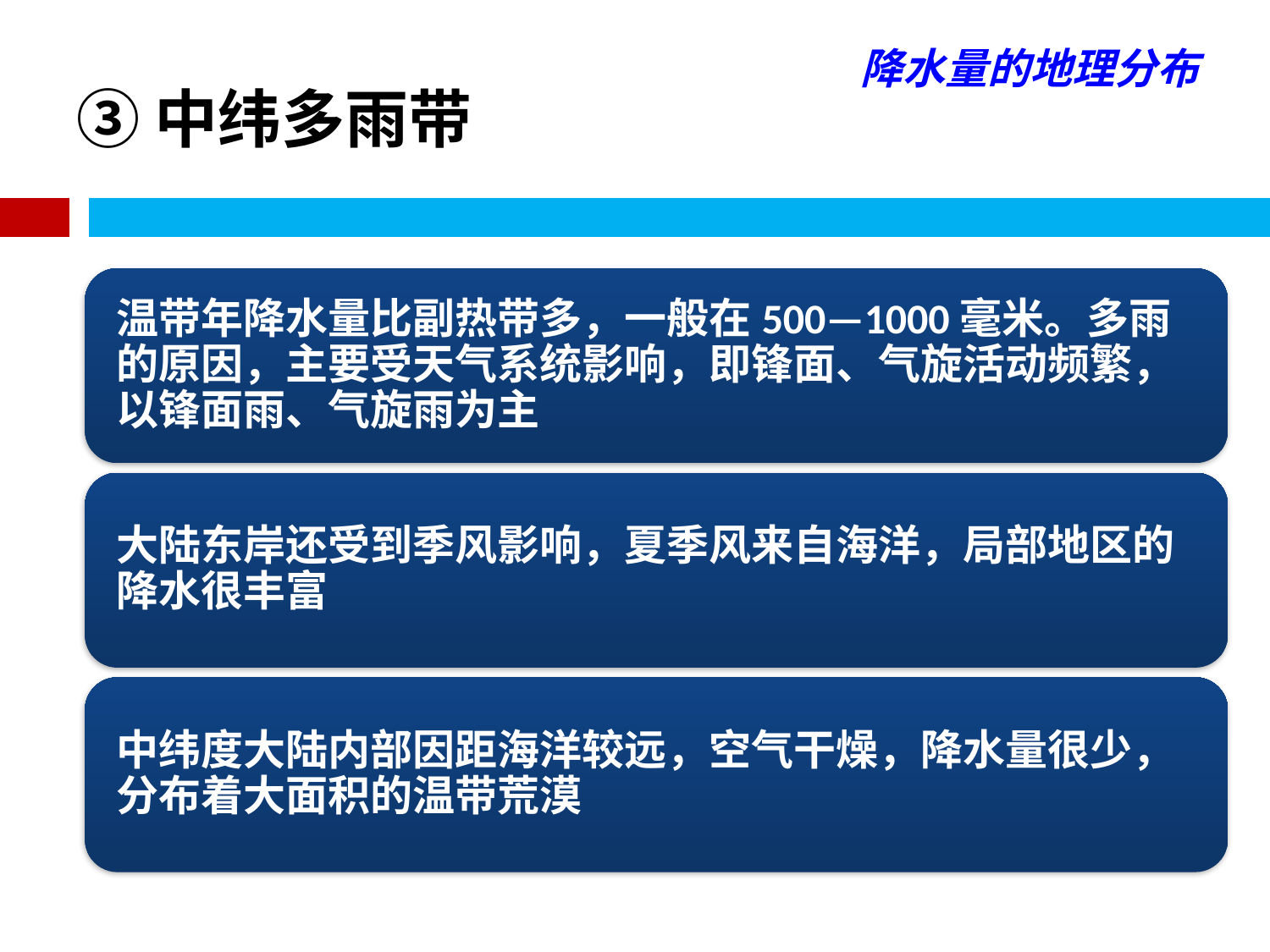

降水量的地理分布
# ③中纬多雨带
温带年降水量比副热带多，一般在500—1000毫米。多雨的原因，主要受天气系统影响，即锋面、气旋活动频繁，以锋面雨、气旋雨为主
大陆东岸还受到季风影响，夏季风来自海洋，局部地区的降水很丰富
中纬度大陆内部因距海洋较远，空气干燥，降水量很少，分布着大面积的温带荒漠